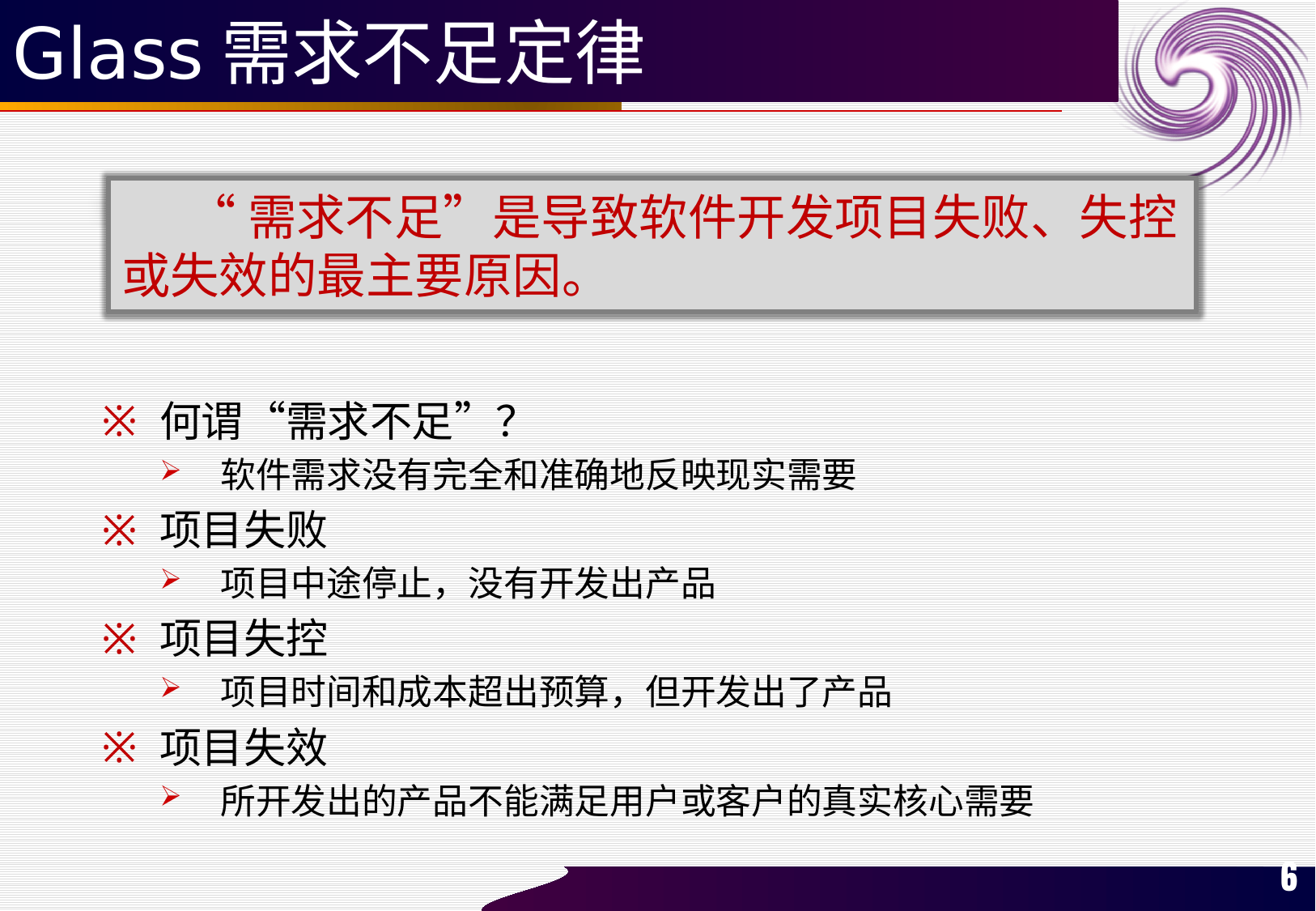

# Glass需求不足定律
      “需求不足”是导致软件开发项目失败、失控或失效的最主要原因。
何谓“需求不足”？
软件需求没有完全和准确地反映现实需要
项目失败
项目中途停止，没有开发出产品
项目失控
项目时间和成本超出预算，但开发出了产品
项目失效
所开发出的产品不能满足用户或客户的真实核心需要
6